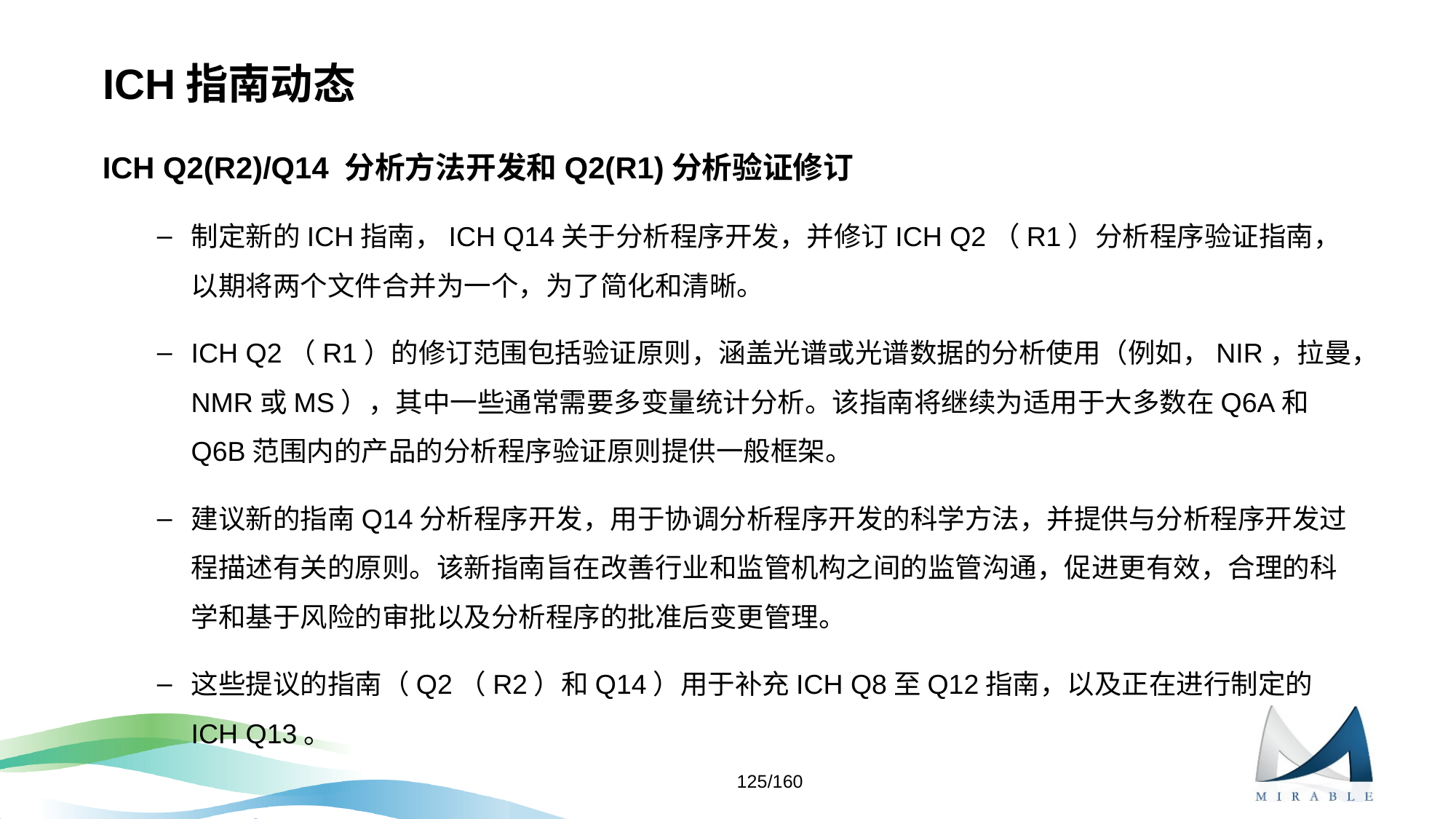

# ICH指南动态
ICH Q2(R2)/Q14 分析方法开发和Q2(R1)分析验证修订
制定新的ICH指南，ICH Q14关于分析程序开发，并修订ICH Q2（R1）分析程序验证指南，以期将两个文件合并为一个，为了简化和清晰。
ICH Q2（R1）的修订范围包括验证原则，涵盖光谱或光谱数据的分析使用（例如，NIR，拉曼，NMR或MS），其中一些通常需要多变量统计分析。该指南将继续为适用于大多数在Q6A和Q6B范围内的产品的分析程序验证原则提供一般框架。
建议新的指南Q14分析程序开发，用于协调分析程序开发的科学方法，并提供与分析程序开发过程描述有关的原则。该新指南旨在改善行业和监管机构之间的监管沟通，促进更有效，合理的科学和基于风险的审批以及分析程序的批准后变更管理。
这些提议的指南（Q2（R2）和Q14）用于补充ICH Q8至Q12指南，以及正在进行制定的ICH Q13。

125/160